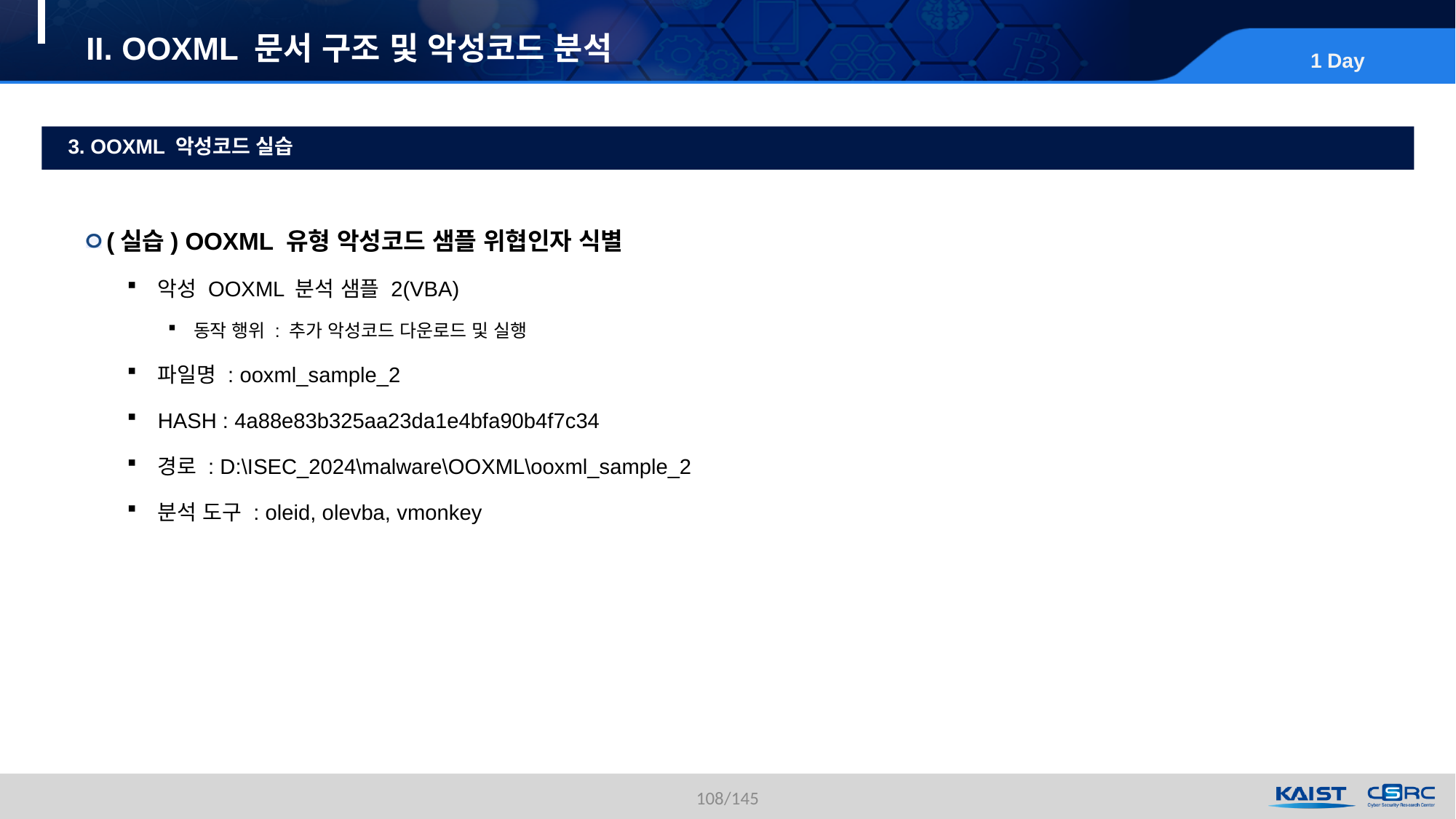

# II. OOXML 문서 구조 및 악성코드 분석
3. OOXML 악성코드 실습
(실습) OOXML 유형 악성코드 샘플 위협인자 식별
악성 OOXML 분석 샘플 2(VBA)
동작 행위 : 추가 악성코드 다운로드 및 실행
파일명 : ooxml_sample_2
HASH : 4a88e83b325aa23da1e4bfa90b4f7c34
경로 : D:\ISEC_2024\malware\OOXML\ooxml_sample_2
분석 도구 : oleid, olevba, vmonkey

108/145